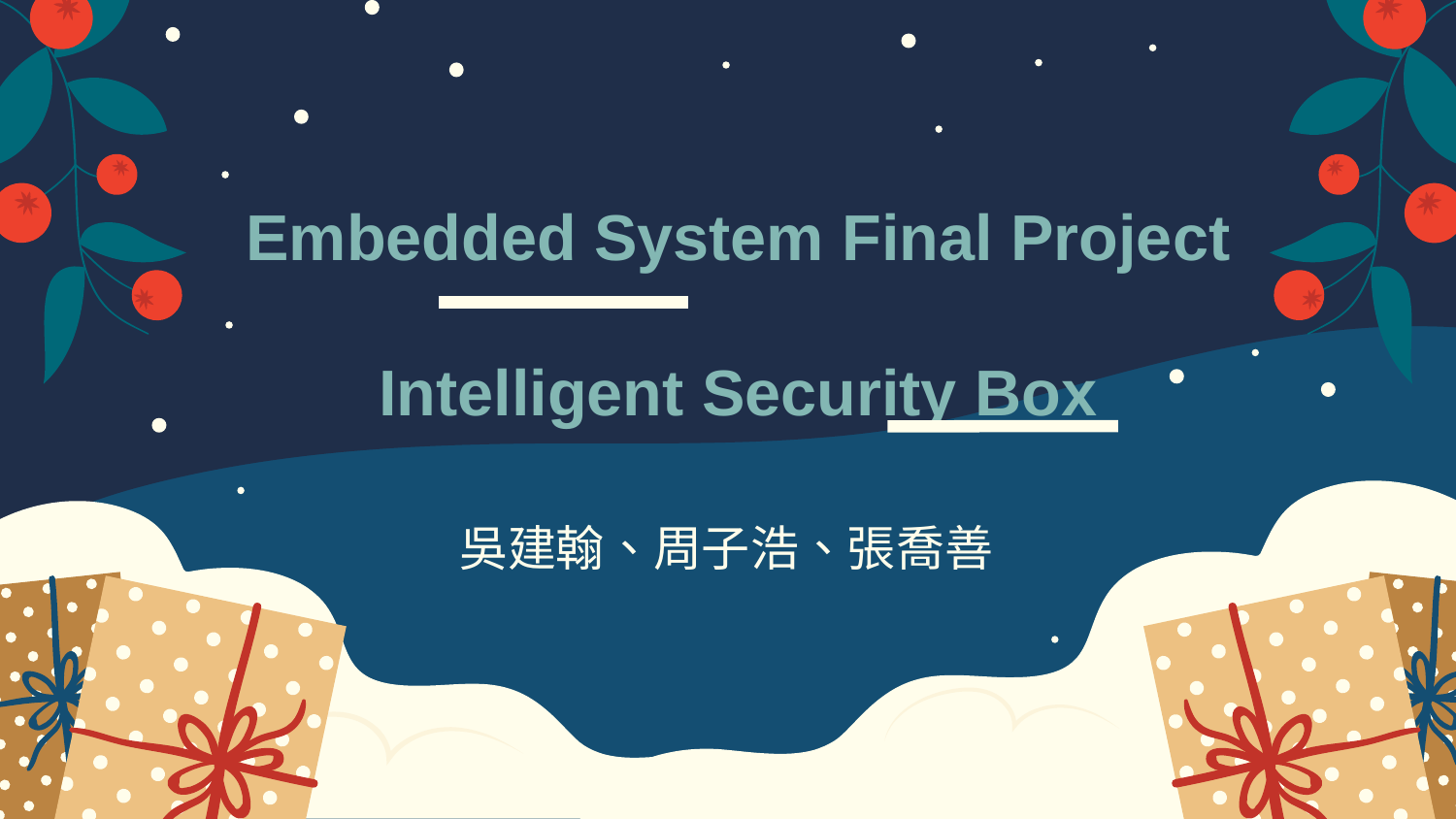

# Embedded System Final Project Intelligent Security Box
吳建翰、周子浩、張喬善